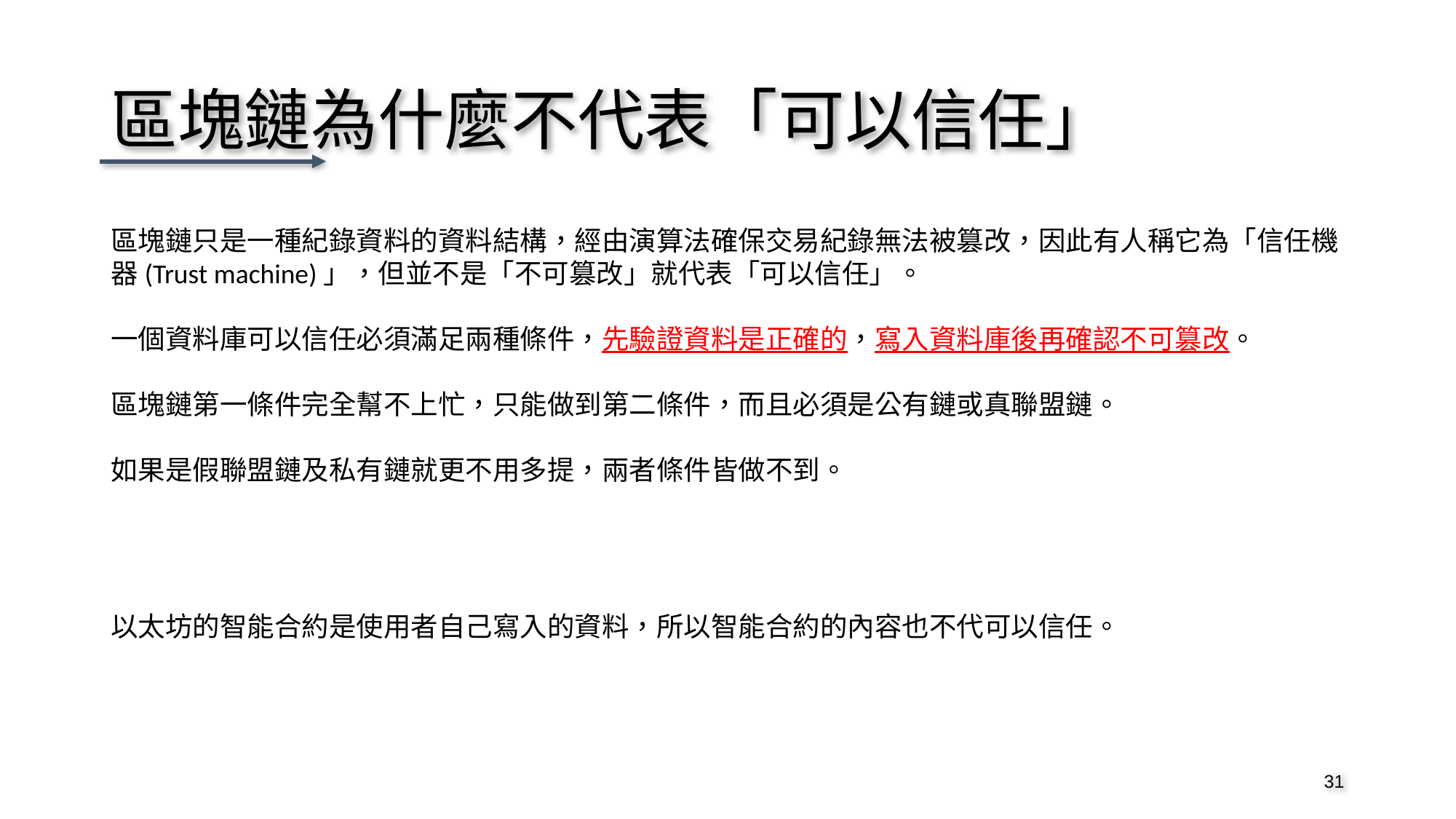

# 區塊鏈為什麼不代表「可以信任」
區塊鏈只是一種紀錄資料的資料結構，經由演算法確保交易紀錄無法被篡改，因此有人稱它為「信任機器(Trust machine)」，但並不是「不可篡改」就代表「可以信任」。

一個資料庫可以信任必須滿足兩種條件，先驗證資料是正確的，寫入資料庫後再確認不可篡改。

區塊鏈第一條件完全幫不上忙，只能做到第二條件，而且必須是公有鏈或真聯盟鏈。

如果是假聯盟鏈及私有鏈就更不用多提，兩者條件皆做不到。
以太坊的智能合約是使用者自己寫入的資料，所以智能合約的內容也不代可以信任。
31